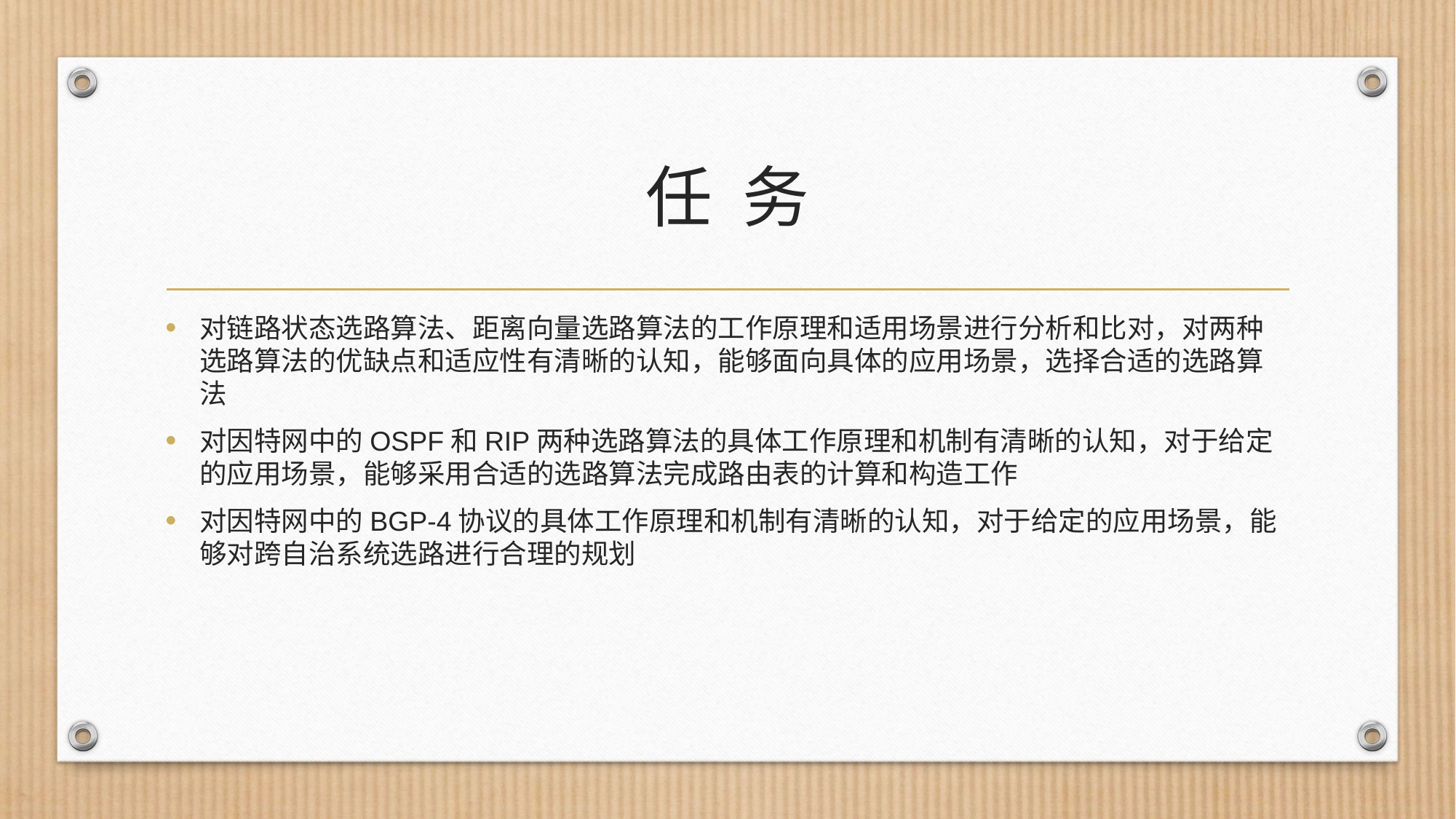

# 任  务
对链路状态选路算法、距离向量选路算法的工作原理和适用场景进行分析和比对，对两种选路算法的优缺点和适应性有清晰的认知，能够面向具体的应用场景，选择合适的选路算法
对因特网中的OSPF和RIP两种选路算法的具体工作原理和机制有清晰的认知，对于给定的应用场景，能够采用合适的选路算法完成路由表的计算和构造工作
对因特网中的BGP-4协议的具体工作原理和机制有清晰的认知，对于给定的应用场景，能够对跨自治系统选路进行合理的规划